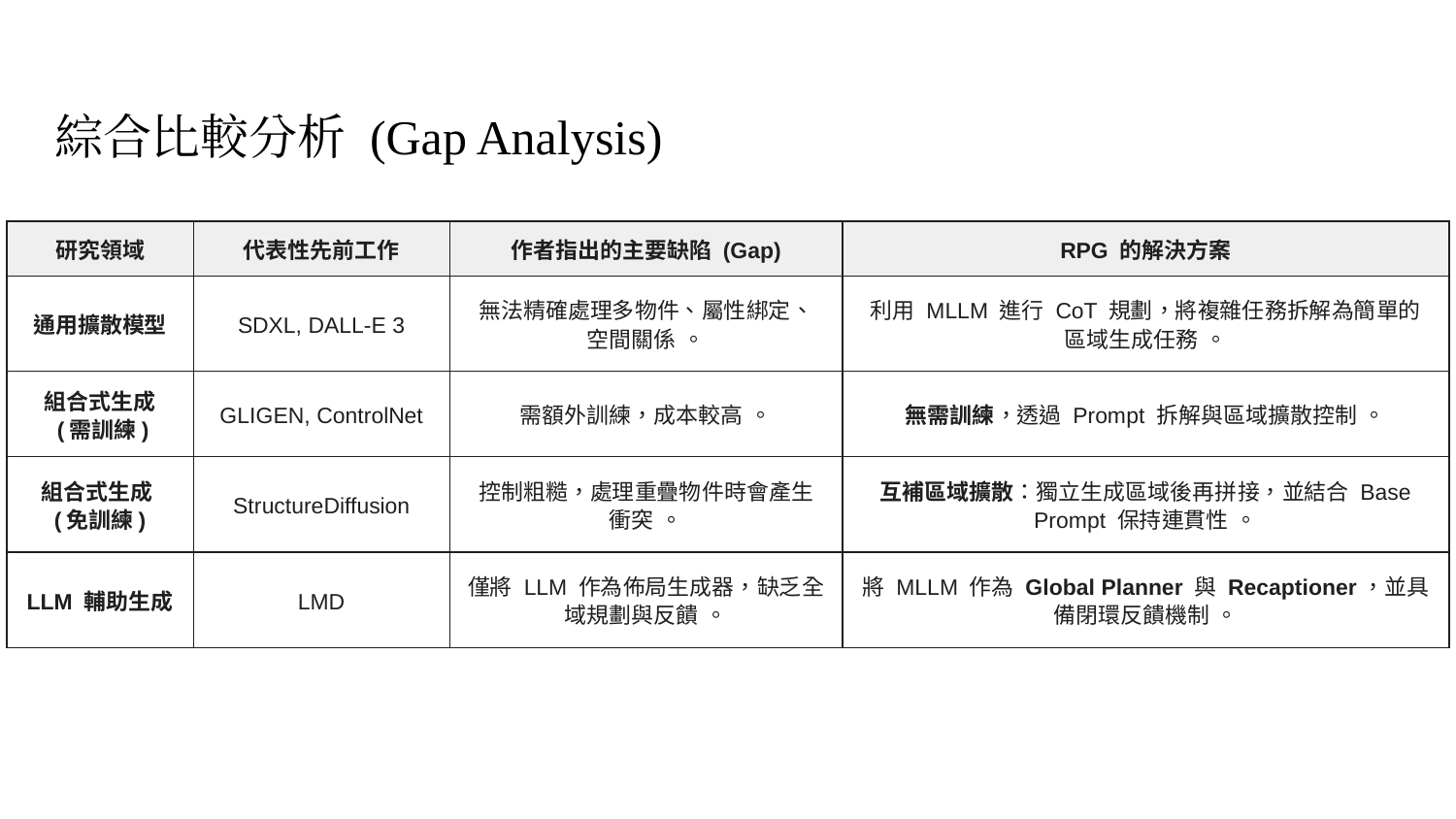

綜合比較分析 (Gap Analysis)
| 研究領域 | 代表性先前工作 | 作者指出的主要缺陷 (Gap) | RPG 的解決方案 |
| --- | --- | --- | --- |
| 通用擴散模型 | SDXL, DALL-E 3 | 無法精確處理多物件、屬性綁定、空間關係 。 | 利用 MLLM 進行 CoT 規劃，將複雜任務拆解為簡單的區域生成任務 。 |
| 組合式生成 (需訓練) | GLIGEN, ControlNet | 需額外訓練，成本較高 。 | 無需訓練，透過 Prompt 拆解與區域擴散控制 。 |
| 組合式生成 (免訓練) | StructureDiffusion | 控制粗糙，處理重疊物件時會產生衝突 。 | 互補區域擴散：獨立生成區域後再拼接，並結合 Base Prompt 保持連貫性 。 |
| LLM 輔助生成 | LMD | 僅將 LLM 作為佈局生成器，缺乏全域規劃與反饋 。 | 將 MLLM 作為 Global Planner 與 Recaptioner，並具備閉環反饋機制 。 |